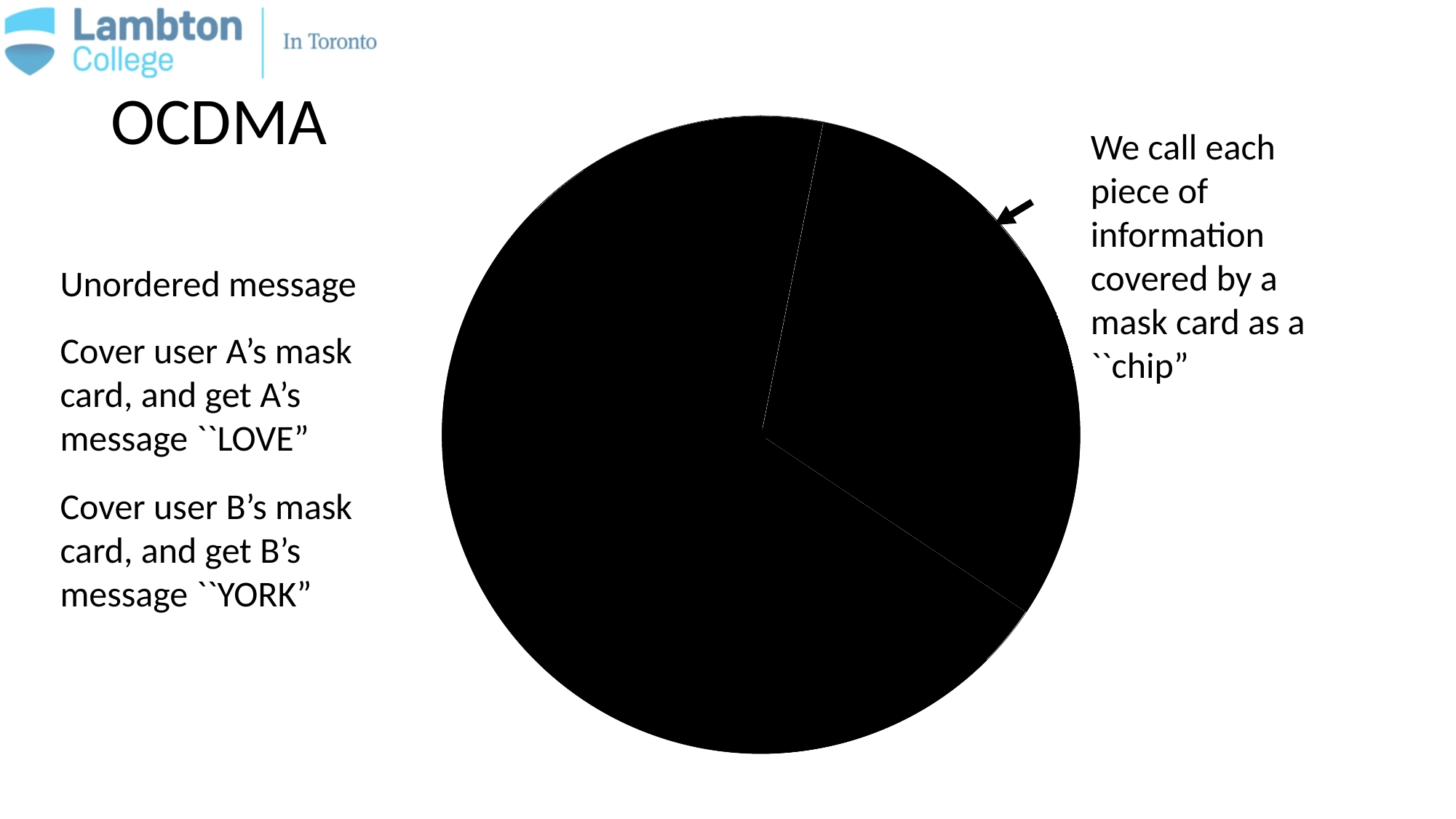

# OCDMA

### Chart

| Category | 列1 |
|---|---|
|  | 0.4166666666 |
|  | 0.4166666666 |
|  | 0.4166666666 |
|  | 0.4166666666 |
|  | 0.4166666666 |
|  | 0.4166666666 |
|  | 0.4166666666 |
|  | 0.4166666666 |
|  | 0.4166666666 |
|  | 0.4166666666 |
|  | 0.4166666666 |
|  | 0.4166666666 |
|  | 0.4166666666 |
|  | 0.4166666666 |
|  | 0.4166666666 |
|  | 0.4166666666 |
|  | 0.4166666666 |
|  | 0.4166666666 |
|  | 0.4166666666 |
|  | 0.4166666666 |
|  | 0.4166666666 |
|  | 0.4166666666 |
|  | 0.4166666666 |
|  | 0.4166666666 |
|  | 0.4166666666 |
|  | 0.4166666666 |
|  | 0.4166666666 |
|  | 0.4166666666 |
|  | 0.4166666666 |
|  | 0.4166666666 |
|  | 0.4166666666 |
|  | 0.4166666666 |

### Chart

| Category | 列1 |
|---|---|
|  | 0.4166666666 |
|  | 0.4166666666 |
|  | 0.4166666666 |
|  | 0.4166666666 |
|  | 0.4166666666 |
|  | 0.4166666666 |
|  | 0.4166666666 |
|  | 0.4166666666 |
|  | 0.4166666666 |
|  | 0.4166666666 |
|  | 0.4166666666 |
|  | 0.4166666666 |
|  | 0.4166666666 |
|  | 0.4166666666 |
|  | 0.4166666666 |
|  | 0.4166666666 |
|  | 0.4166666666 |
|  | 0.4166666666 |
|  | 0.4166666666 |
|  | 0.4166666666 |
|  | 0.4166666666 |
|  | 0.4166666666 |
|  | 0.4166666666 |
|  | 0.4166666666 |
|  | 0.4166666666 |
|  | 0.4166666666 |
|  | 0.4166666666 |
|  | 0.4166666666 |
|  | 0.4166666666 |
|  | 0.4166666666 |
|  | 0.4166666666 |
|  | 0.4166666666 |

### Chart

| Category | 列1 |
|---|---|
|  | 0.4166666666 |
|  | 0.4166666666 |
|  | 0.4166666666 |
|  | 0.4166666666 |
|  | 0.4166666666 |
|  | 0.4166666666 |
|  | 0.4166666666 |
|  | 0.4166666666 |
|  | 0.4166666666 |
|  | 0.4166666666 |
|  | 0.4166666666 |
|  | 0.4166666666 |
|  | 0.4166666666 |
|  | 0.4166666666 |
|  | 0.4166666666 |
|  | 0.4166666666 |
|  | 0.4166666666 |
|  | 0.4166666666 |
|  | 0.4166666666 |
|  | 0.4166666666 |
|  | 0.4166666666 |
|  | 0.4166666666 |
|  | 0.4166666666 |
|  | 0.4166666666 |
|  | 0.4166666666 |
|  | 0.4166666666 |
|  | 0.4166666666 |
|  | 0.4166666666 |
|  | 0.4166666666 |
|  | 0.4166666666 |
|  | 0.4166666666 |
|  | 0.4166666666 |
We call each piece of information covered by a mask card as a  ``chip”
Unordered message
Cover user A’s mask card, and get A’s message ``LOVE”
Cover user B’s mask card, and get B’s message ``YORK”